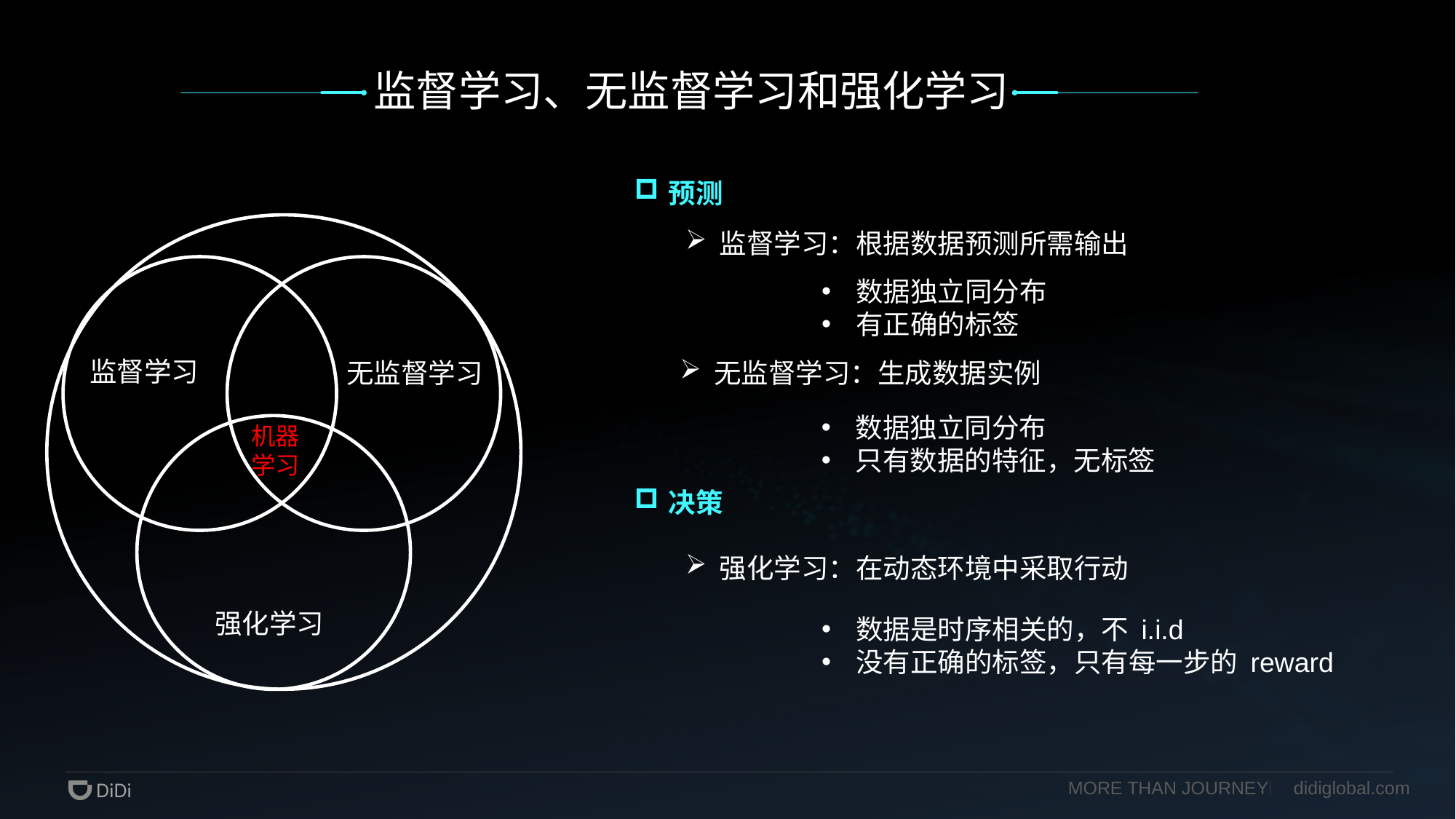

监督学习、无监督学习和强化学习

预测

监督学习
无监督学习

机器学习
强化学习
监督学习：根据数据预测所需输出
数据独立同分布
有正确的标签
无监督学习：生成数据实例
数据独立同分布
只有数据的特征，无标签
决策
强化学习：在动态环境中采取行动
数据是时序相关的，不 i.i.d
没有正确的标签，只有每一步的 reward